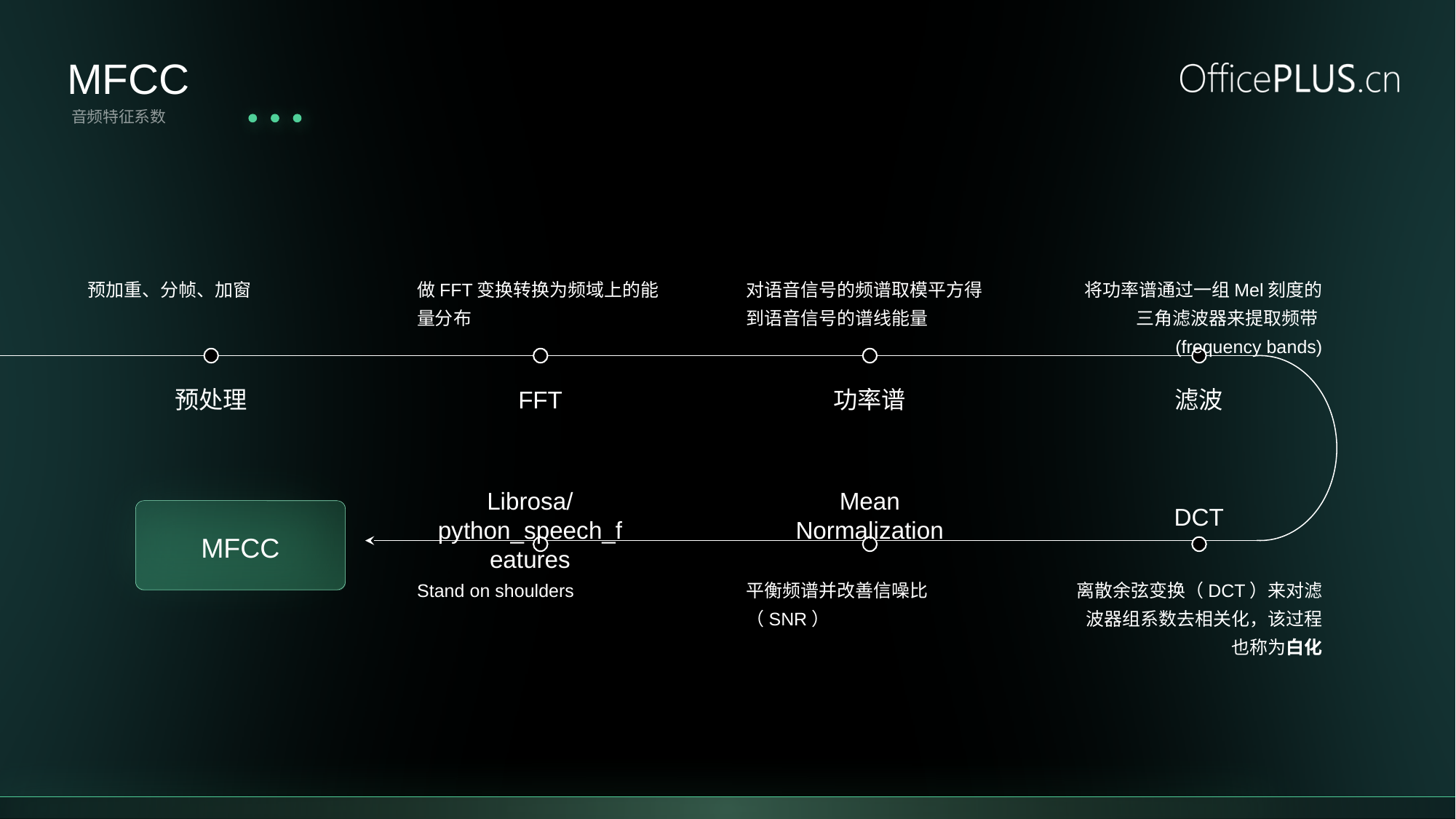

MFCC
音频特征系数

预加重、分帧、加窗
做FFT变换转换为频域上的能量分布
对语音信号的频谱取模平方得到语音信号的谱线能量
将功率谱通过一组Mel刻度的三角滤波器来提取频带(frequency bands)

预处理
FFT
功率谱
滤波
Librosa/python_speech_features
Mean Normalization
DCT

MFCC

Stand on shoulders
平衡频谱并改善信噪比（SNR）
离散余弦变换（DCT）来对滤波器组系数去相关化，该过程也称为白化